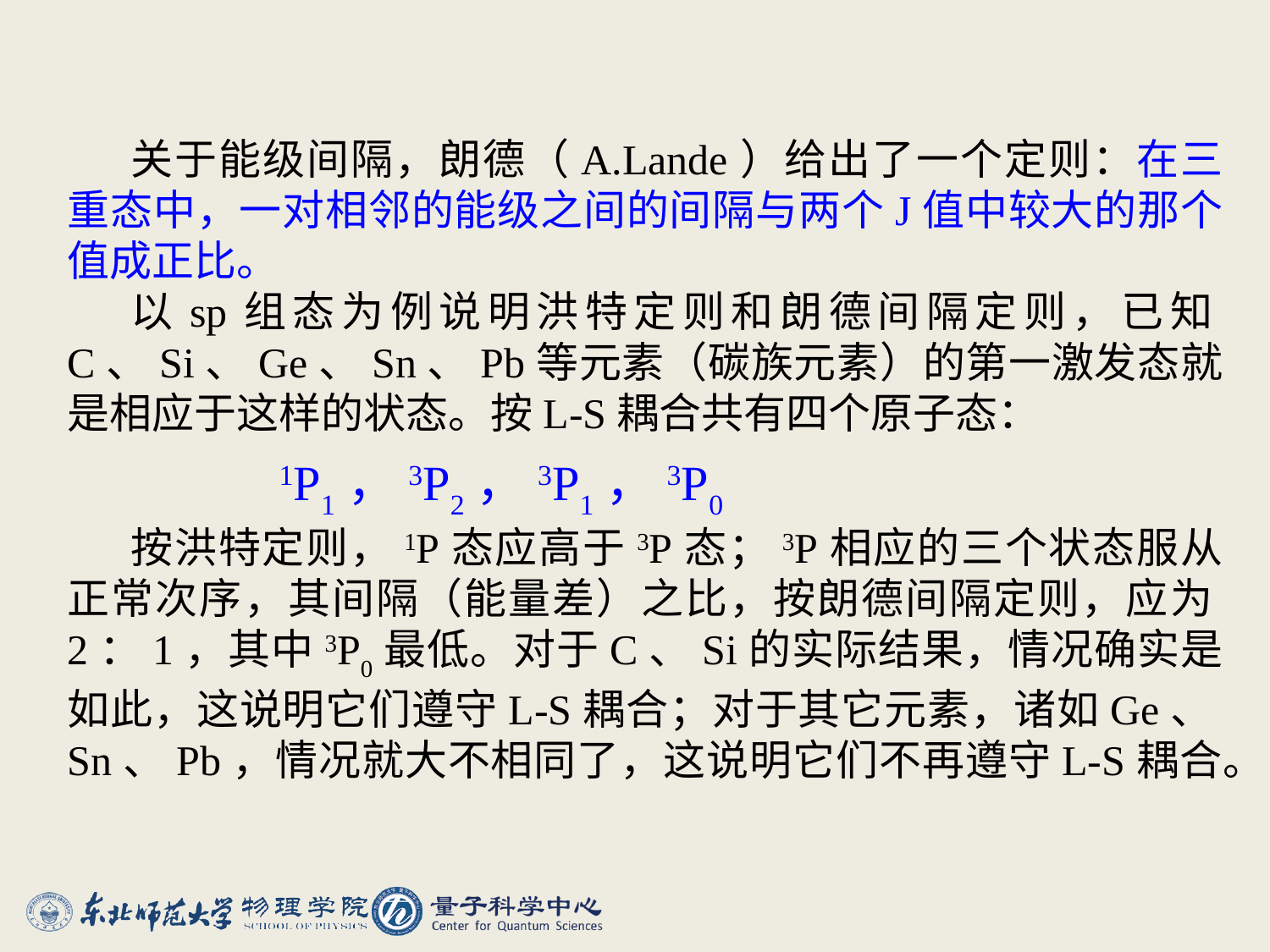

关于能级间隔，朗德（A.Lande）给出了一个定则：在三重态中，一对相邻的能级之间的间隔与两个J值中较大的那个值成正比。
以sp组态为例说明洪特定则和朗德间隔定则，已知C、Si、Ge、Sn、Pb等元素（碳族元素）的第一激发态就是相应于这样的状态。按L-S耦合共有四个原子态：
              1P1，3P2，3P1，3P0
按洪特定则，1P态应高于3P态；3P相应的三个状态服从正常次序，其间隔（能量差）之比，按朗德间隔定则，应为2：1，其中3P0最低。对于C、Si的实际结果，情况确实是如此，这说明它们遵守L-S耦合；对于其它元素，诸如Ge、Sn、Pb，情况就大不相同了，这说明它们不再遵守L-S耦合。